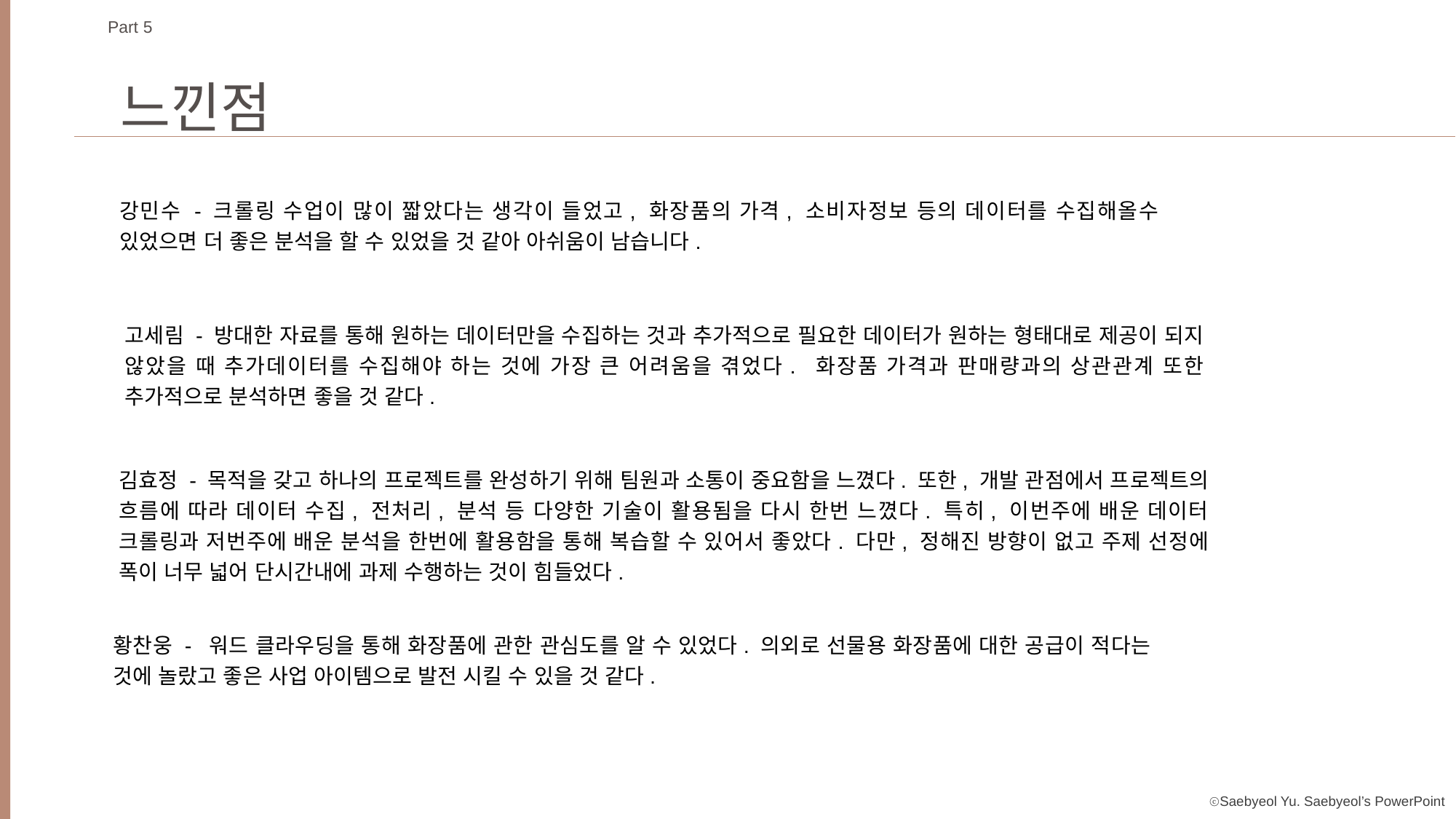

Part 5
느낀점
강민수 - 크롤링 수업이 많이 짧았다는 생각이 들었고, 화장품의 가격, 소비자정보 등의 데이터를 수집해올수 있었으면 더 좋은 분석을 할 수 있었을 것 같아 아쉬움이 남습니다.
고세림 - 방대한 자료를 통해 원하는 데이터만을 수집하는 것과 추가적으로 필요한 데이터가 원하는 형태대로 제공이 되지 않았을 때 추가데이터를 수집해야 하는 것에 가장 큰 어려움을 겪었다.  화장품 가격과 판매량과의 상관관계 또한 추가적으로 분석하면 좋을 것 같다.
김효정 - 목적을 갖고 하나의 프로젝트를 완성하기 위해 팀원과 소통이 중요함을 느꼈다. 또한, 개발 관점에서 프로젝트의 흐름에 따라 데이터 수집, 전처리, 분석 등 다양한 기술이 활용됨을 다시 한번 느꼈다. 특히, 이번주에 배운 데이터 크롤링과 저번주에 배운 분석을 한번에 활용함을 통해 복습할 수 있어서 좋았다. 다만, 정해진 방향이 없고 주제 선정에 폭이 너무 넓어 단시간내에 과제 수행하는 것이 힘들었다.
황찬웅 -  워드 클라우딩을 통해 화장품에 관한 관심도를 알 수 있었다. 의외로 선물용 화장품에 대한 공급이 적다는 것에 놀랐고 좋은 사업 아이템으로 발전 시킬 수 있을 것 같다.